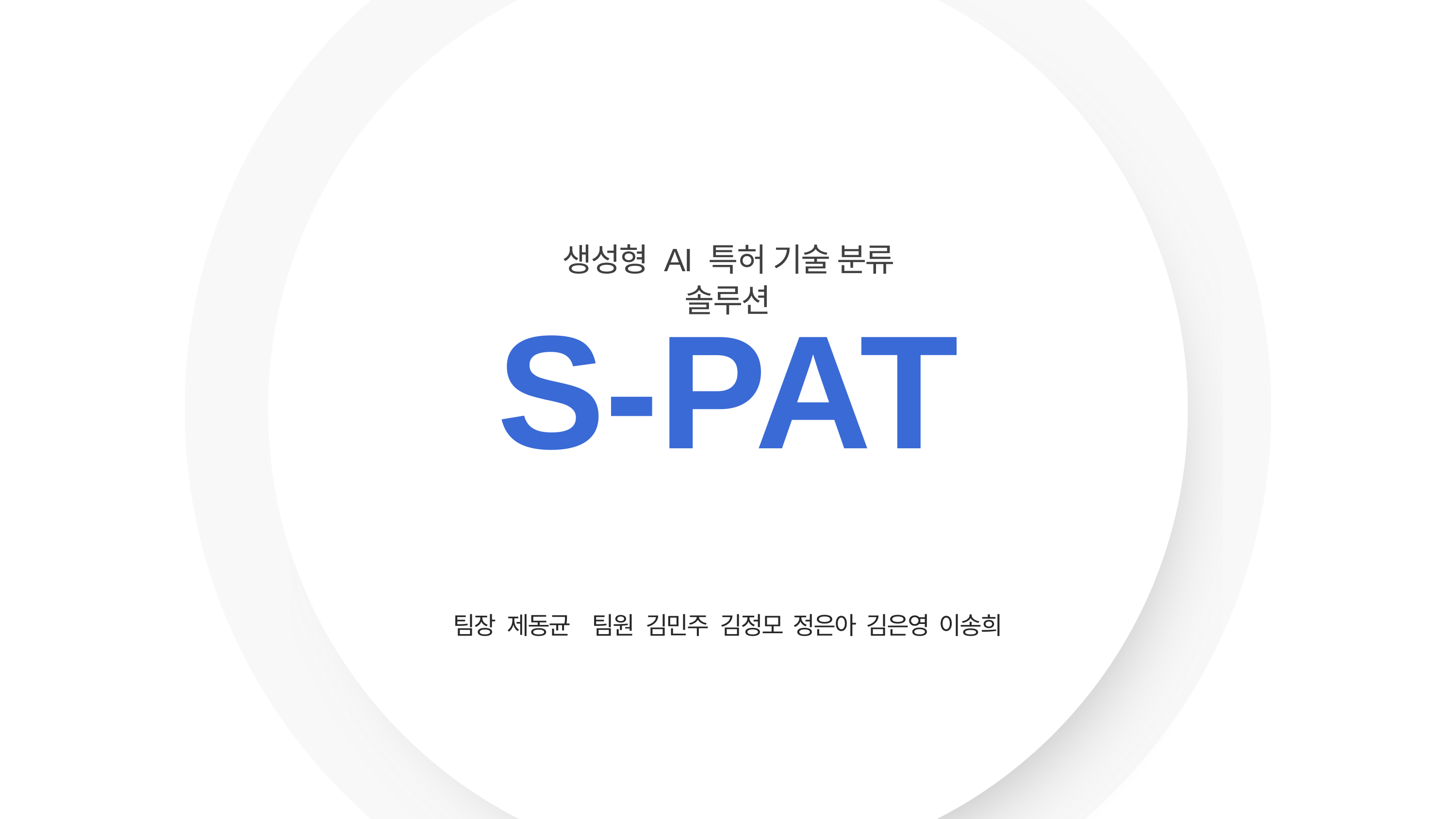

생성형 AI 특허 기술 분류 솔루션
S-PAT
팀장  제동균    팀원  김민주  김정모  정은아  김은영  이송희
01